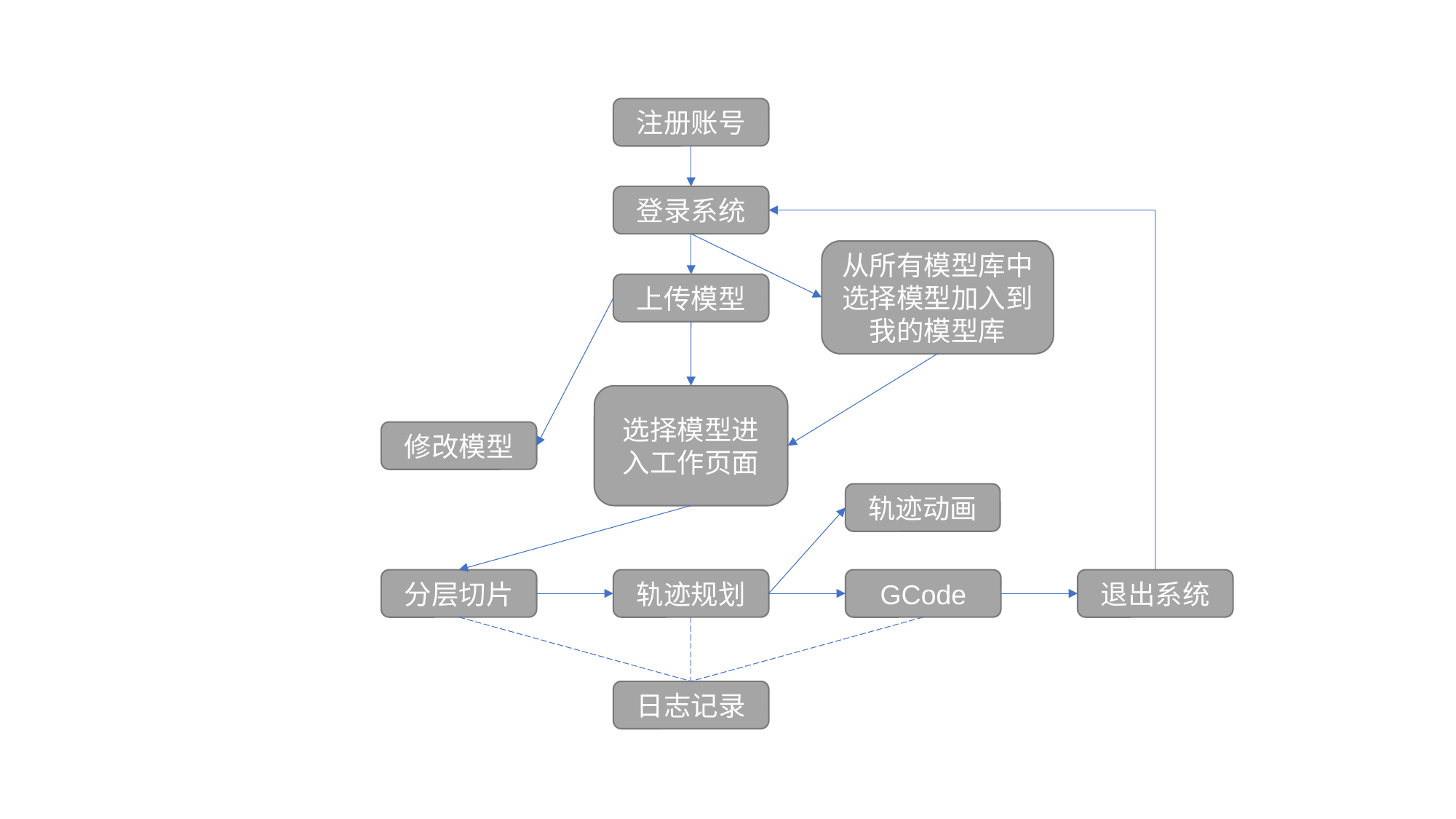

注册账号
登录系统
从所有模型库中选择模型加入到我的模型库
上传模型
选择模型进入工作页面
修改模型
轨迹动画
退出系统
GCode
轨迹规划
分层切片
日志记录